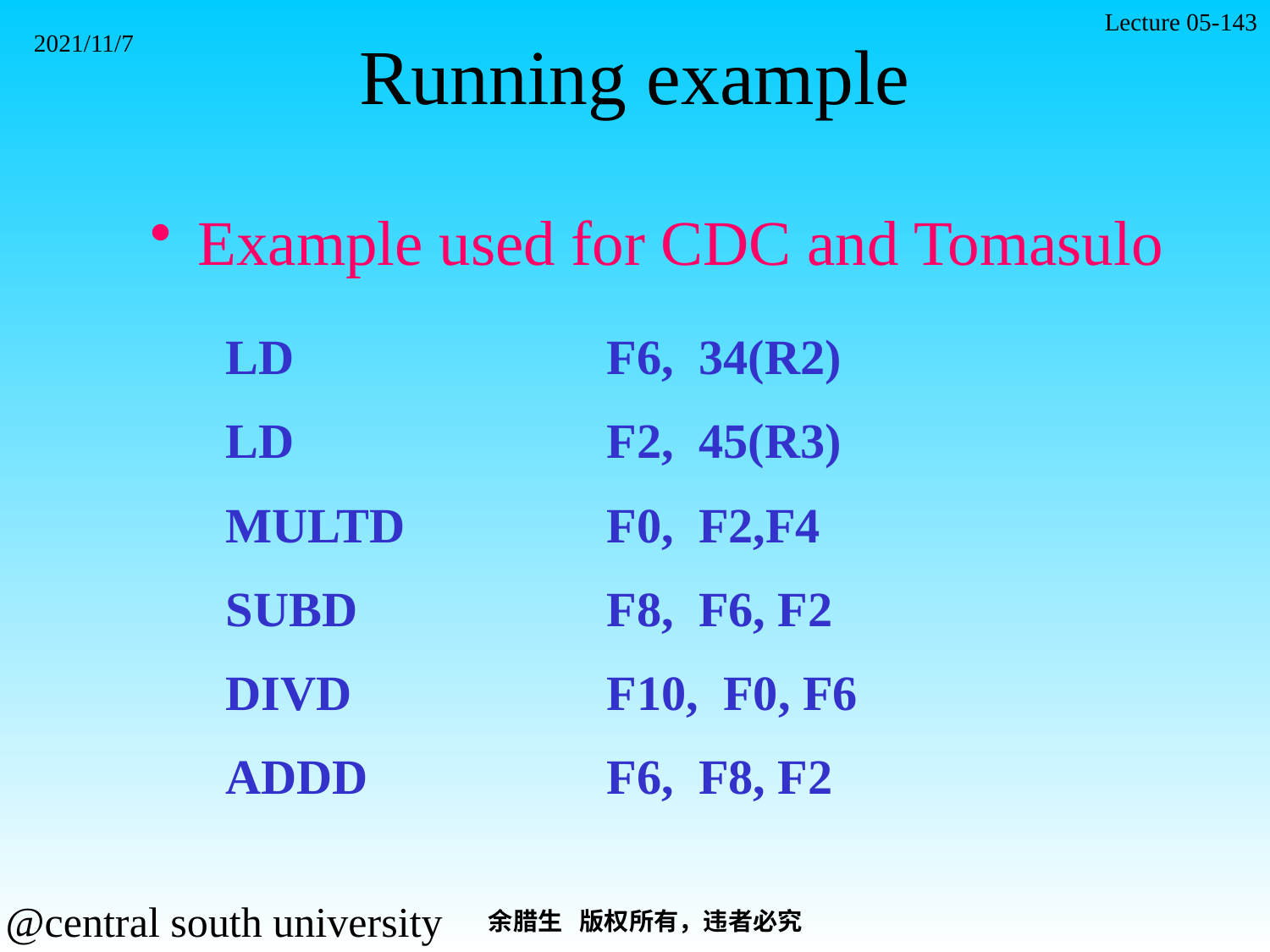

Lecture 05-143
# Running example
2021/11/7
Example used for CDC and Tomasulo

LD   			F6,  34(R2)
LD   			F2,  45(R3)
MULTD		F0,  F2,F4
SUBD  		F8,  F6, F2
DIVD  		F10,  F0, F6
ADDD 		F6,  F8, F2
余腊生   版权所有，违者必究